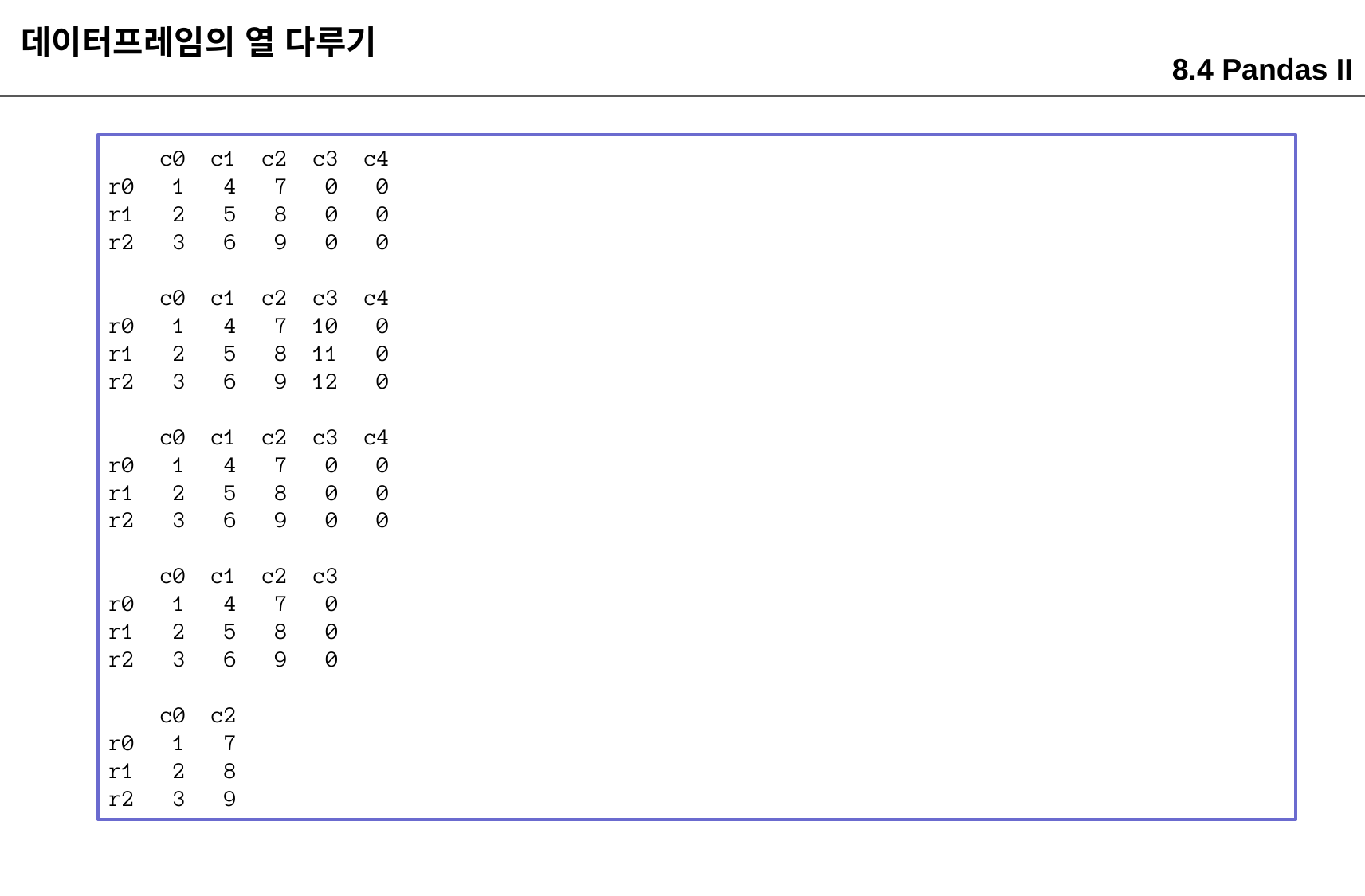

데이터프레임의 열 다루기
8.4 Pandas II
    c0  c1  c2  c3  c4
r0   1   4   7   0   0
r1   2   5   8   0   0
r2   3   6   9   0   0

    c0  c1  c2  c3  c4
r0   1   4   7  10   0
r1   2   5   8  11   0
r2   3   6   9  12   0

    c0  c1  c2  c3  c4
r0   1   4   7   0   0
r1   2   5   8   0   0
r2   3   6   9   0   0

    c0  c1  c2  c3
r0   1   4   7   0
r1   2   5   8   0
r2   3   6   9   0

    c0  c2
r0   1   7
r1   2   8
r2   3   9